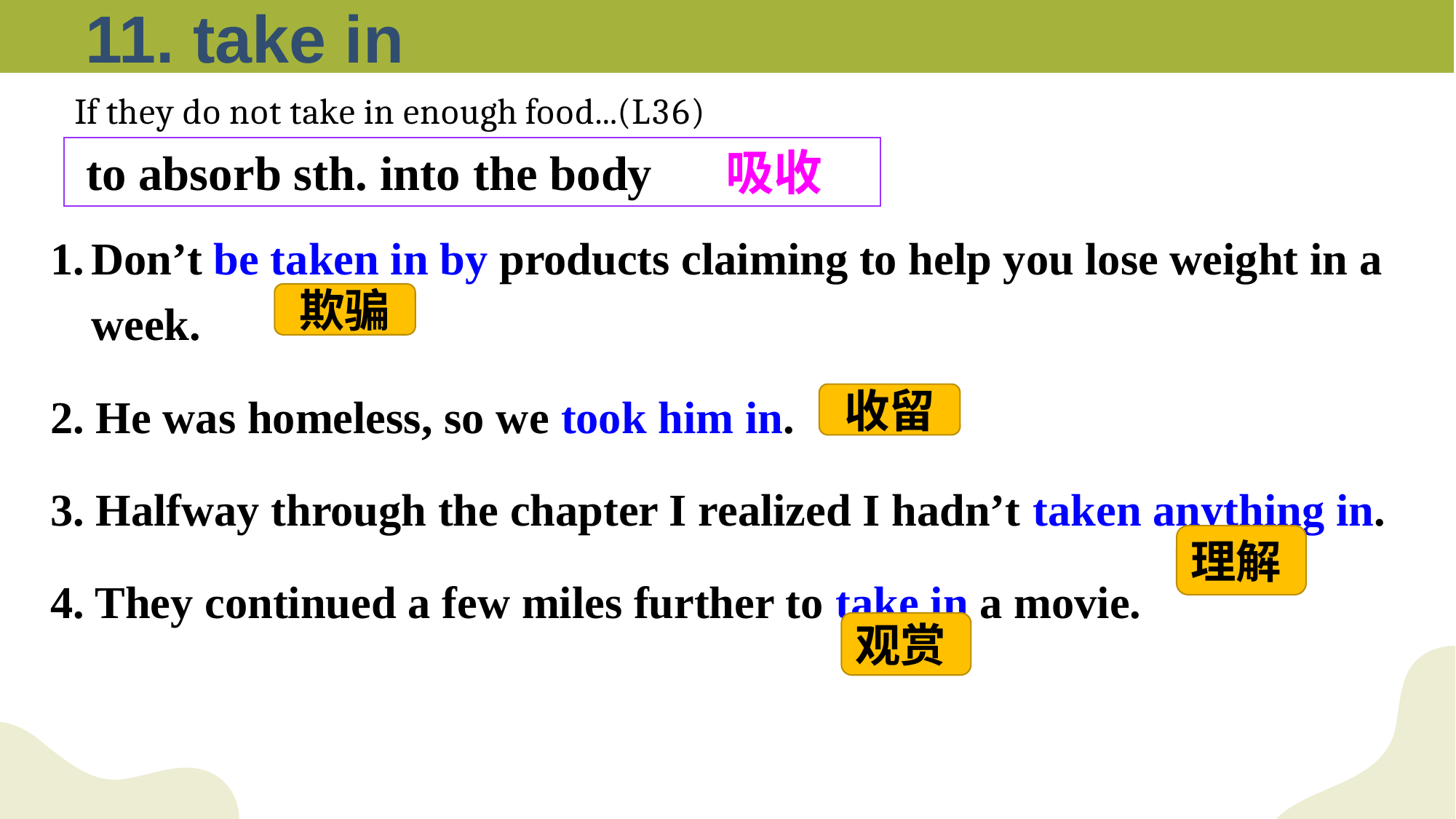

11. take in
If they do not take in enough food...(L36)
to absorb sth. into the body     吸收

Don’t be taken in by products claiming to help you lose weight in a week.
2. He was homeless, so we took him in.
3. Halfway through the chapter I realized I hadn’t taken anything in.
4. They continued a few miles further to take in a movie.
欺骗
收留
理解
观赏